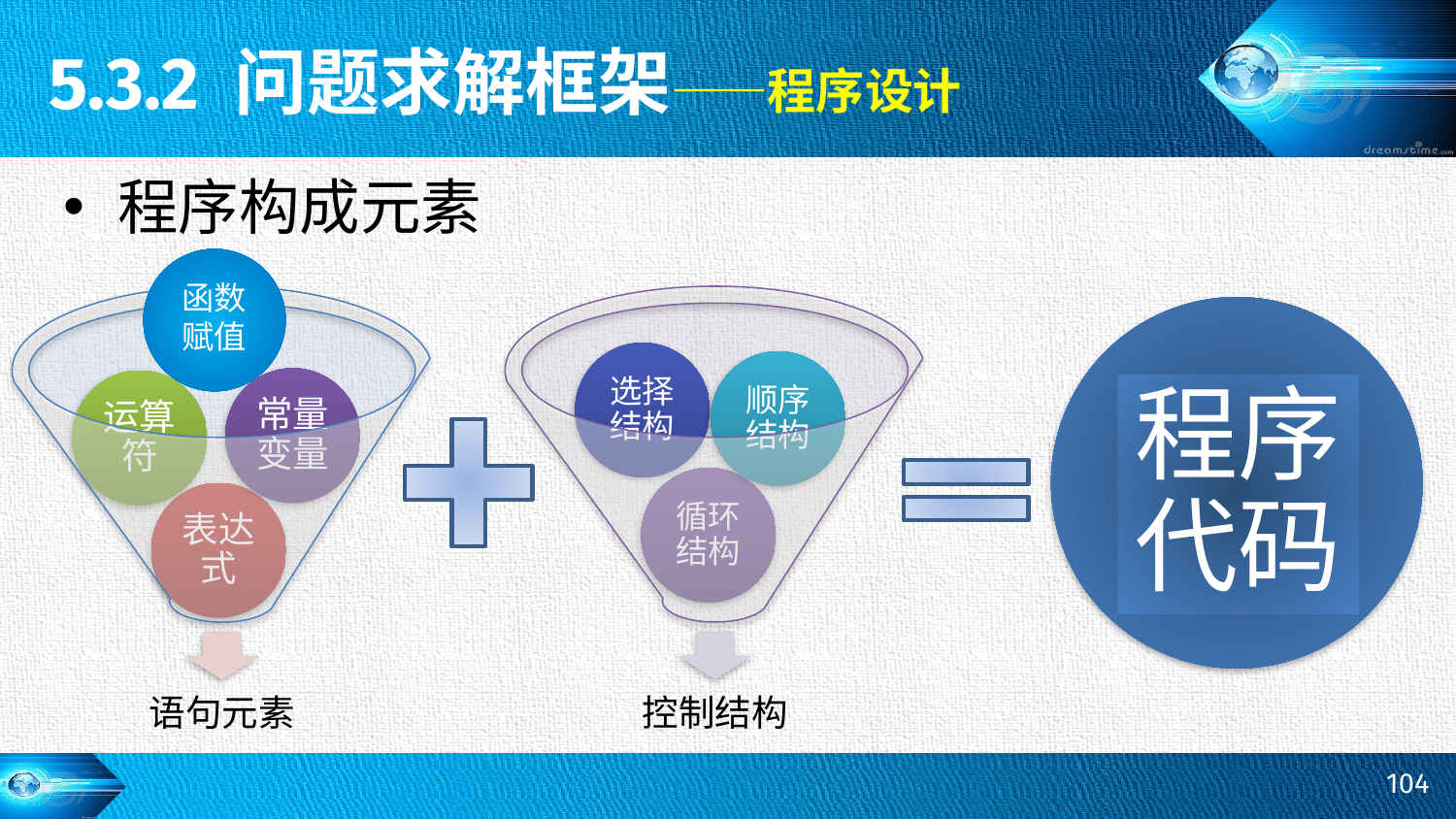

5.3.2 问题求解框架——程序设计
程序构成元素
函数
赋值
语句元素
表达式
运算符
常量变量
控制结构
循环结构
选择结构
顺序结构

程序代码

104